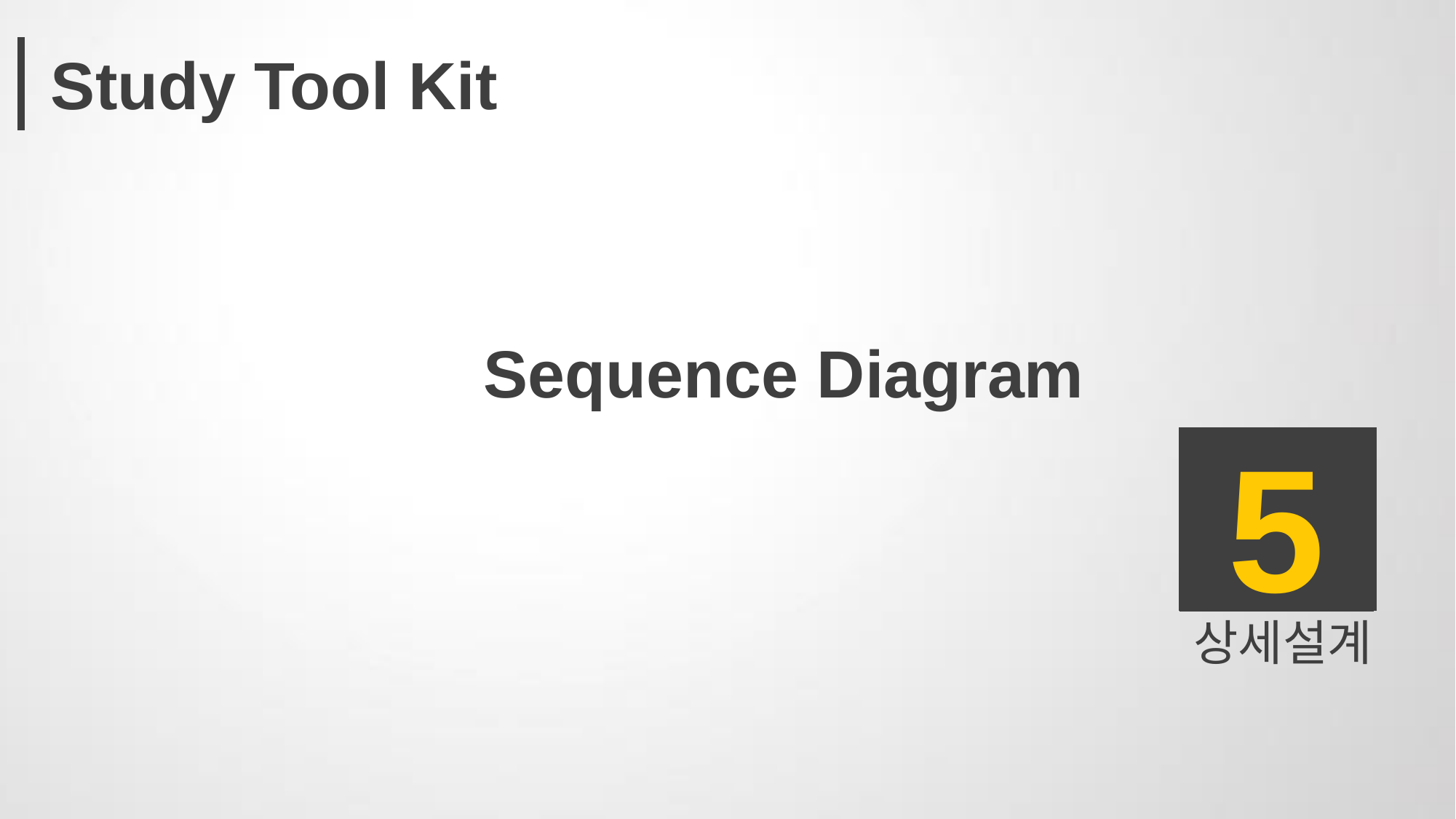

Study Tool Kit
Sequence Diagram
5

상세설계